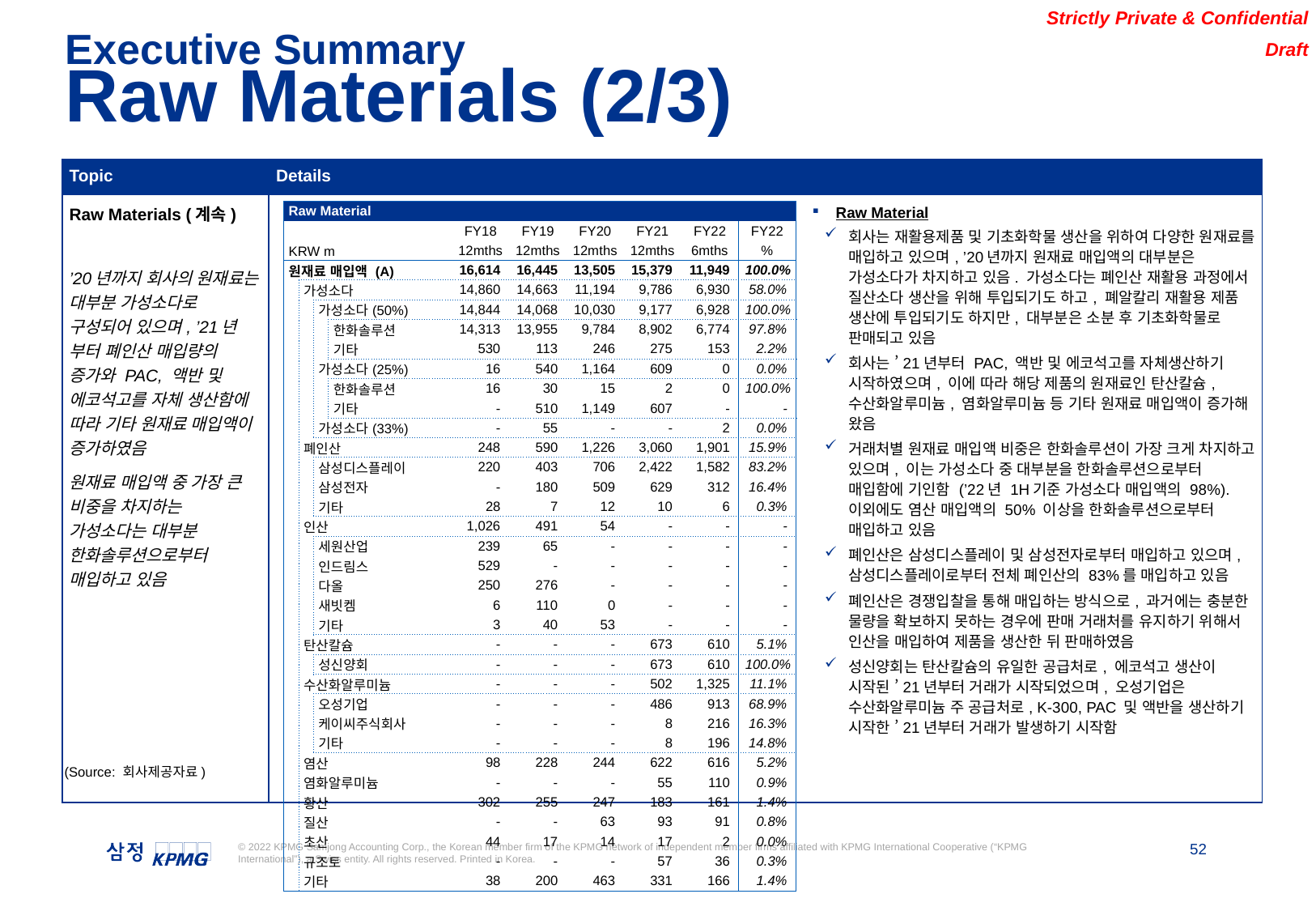

Executive Summary
Raw Materials (2/3)
| Topic | Details |
| --- | --- |
| Raw Materials (계속) ’20년까지 회사의 원재료는 대부분 가성소다로 구성되어 있으며, ’21년 부터 폐인산 매입량의 증가와 PAC, 액반 및 에코석고를 자체 생산함에 따라 기타 원재료 매입액이 증가하였음 원재료 매입액 중 가장 큰 비중을 차지하는 가성소다는 대부분 한화솔루션으로부터 매입하고 있음 | Raw Material 회사는 재활용제품 및 기초화학물 생산을 위하여 다양한 원재료를 매입하고 있으며, ’20년까지 원재료 매입액의 대부분은 가성소다가 차지하고 있음. 가성소다는 폐인산 재활용 과정에서 질산소다 생산을 위해 투입되기도 하고, 폐알칼리 재활용 제품 생산에 투입되기도 하지만, 대부분은 소분 후 기초화학물로 판매되고 있음 회사는 ’21년부터 PAC, 액반 및 에코석고를 자체생산하기 시작하였으며, 이에 따라 해당 제품의 원재료인 탄산칼슘, 수산화알루미늄, 염화알루미늄 등 기타 원재료 매입액이 증가해 왔음 거래처별 원재료 매입액 비중은 한화솔루션이 가장 크게 차지하고 있으며, 이는 가성소다 중 대부분을 한화솔루션으로부터 매입함에 기인함 (’22년 1H기준 가성소다 매입액의 98%). 이외에도 염산 매입액의 50% 이상을 한화솔루션으로부터 매입하고 있음 폐인산은 삼성디스플레이 및 삼성전자로부터 매입하고 있으며, 삼성디스플레이로부터 전체 폐인산의 83%를 매입하고 있음 폐인산은 경쟁입찰을 통해 매입하는 방식으로, 과거에는 충분한 물량을 확보하지 못하는 경우에 판매 거래처를 유지하기 위해서 인산을 매입하여 제품을 생산한 뒤 판매하였음 성신양회는 탄산칼슘의 유일한 공급처로, 에코석고 생산이 시작된 ’21년부터 거래가 시작되었으며, 오성기업은 수산화알루미늄 주 공급처로, K-300, PAC 및 액반을 생산하기 시작한 ’21년부터 거래가 발생하기 시작함 |
| Raw Material |  |  |  |  |  |  |  |  |  |  |
| --- | --- | --- | --- | --- | --- | --- | --- | --- | --- | --- |
|  |  |  |  |  | FY18 | FY19 | FY20 | FY21 | FY22 | FY22 |
| KRW m |  |  |  |  | 12mths | 12mths | 12mths | 12mths | 6mths | % |
| 원재료 매입액 (A) |  |  |  |  | 16,614 | 16,445 | 13,505 | 15,379 | 11,949 | 100.0% |
|  | 가성소다 |  |  |  | 14,860 | 14,663 | 11,194 | 9,786 | 6,930 | 58.0% |
|  |  | 가성소다(50%) |  |  | 14,844 | 14,068 | 10,030 | 9,177 | 6,928 | 100.0% |
|  |  |  | 한화솔루션 |  | 14,313 | 13,955 | 9,784 | 8,902 | 6,774 | 97.8% |
|  |  |  | 기타 |  | 530 | 113 | 246 | 275 | 153 | 2.2% |
|  |  | 가성소다(25%) |  |  | 16 | 540 | 1,164 | 609 | 0 | 0.0% |
|  |  |  | 한화솔루션 |  | 16 | 30 | 15 | 2 | 0 | 100.0% |
|  |  |  | 기타 |  | - | 510 | 1,149 | 607 | - | - |
|  |  | 가성소다(33%) |  |  | - | 55 | - | - | 2 | 0.0% |
|  | 폐인산 |  |  |  | 248 | 590 | 1,226 | 3,060 | 1,901 | 15.9% |
|  |  | 삼성디스플레이 |  |  | 220 | 403 | 706 | 2,422 | 1,582 | 83.2% |
|  |  | 삼성전자 |  |  | - | 180 | 509 | 629 | 312 | 16.4% |
|  |  | 기타 |  |  | 28 | 7 | 12 | 10 | 6 | 0.3% |
|  | 인산 |  |  |  | 1,026 | 491 | 54 | - | - | - |
|  |  | 세원산업 |  |  | 239 | 65 | - | - | - | - |
|  |  | 인드림스 |  |  | 529 | - | - | - | - | - |
|  |  | 다올 |  |  | 250 | 276 | - | - | - | - |
|  |  | 새빗켐 |  |  | 6 | 110 | 0 | - | - | - |
|  |  | 기타 |  |  | 3 | 40 | 53 | - | - | - |
|  | 탄산칼슘 |  |  |  | - | - | - | 673 | 610 | 5.1% |
|  |  | 성신양회 |  |  | - | - | - | 673 | 610 | 100.0% |
|  | 수산화알루미늄 |  |  |  | - | - | - | 502 | 1,325 | 11.1% |
|  |  | 오성기업 |  |  | - | - | - | 486 | 913 | 68.9% |
|  |  | 케이씨주식회사 |  |  | - | - | - | 8 | 216 | 16.3% |
|  |  | 기타 |  |  | - | - | - | 8 | 196 | 14.8% |
|  | 염산 |  |  |  | 98 | 228 | 244 | 622 | 616 | 5.2% |
|  | 염화알루미늄 |  |  |  | - | - | - | 55 | 110 | 0.9% |
|  | 황산 |  |  |  | 302 | 255 | 247 | 183 | 161 | 1.4% |
|  | 질산 |  |  |  | - | - | 63 | 93 | 91 | 0.8% |
|  | 초산 |  |  |  | 44 | 17 | 14 | 17 | 2 | 0.0% |
|  | 규조토 |  |  |  | - | - | - | 57 | 36 | 0.3% |
|  | 기타 |  |  |  | 38 | 200 | 463 | 331 | 166 | 1.4% |
(Source: 회사제공자료)